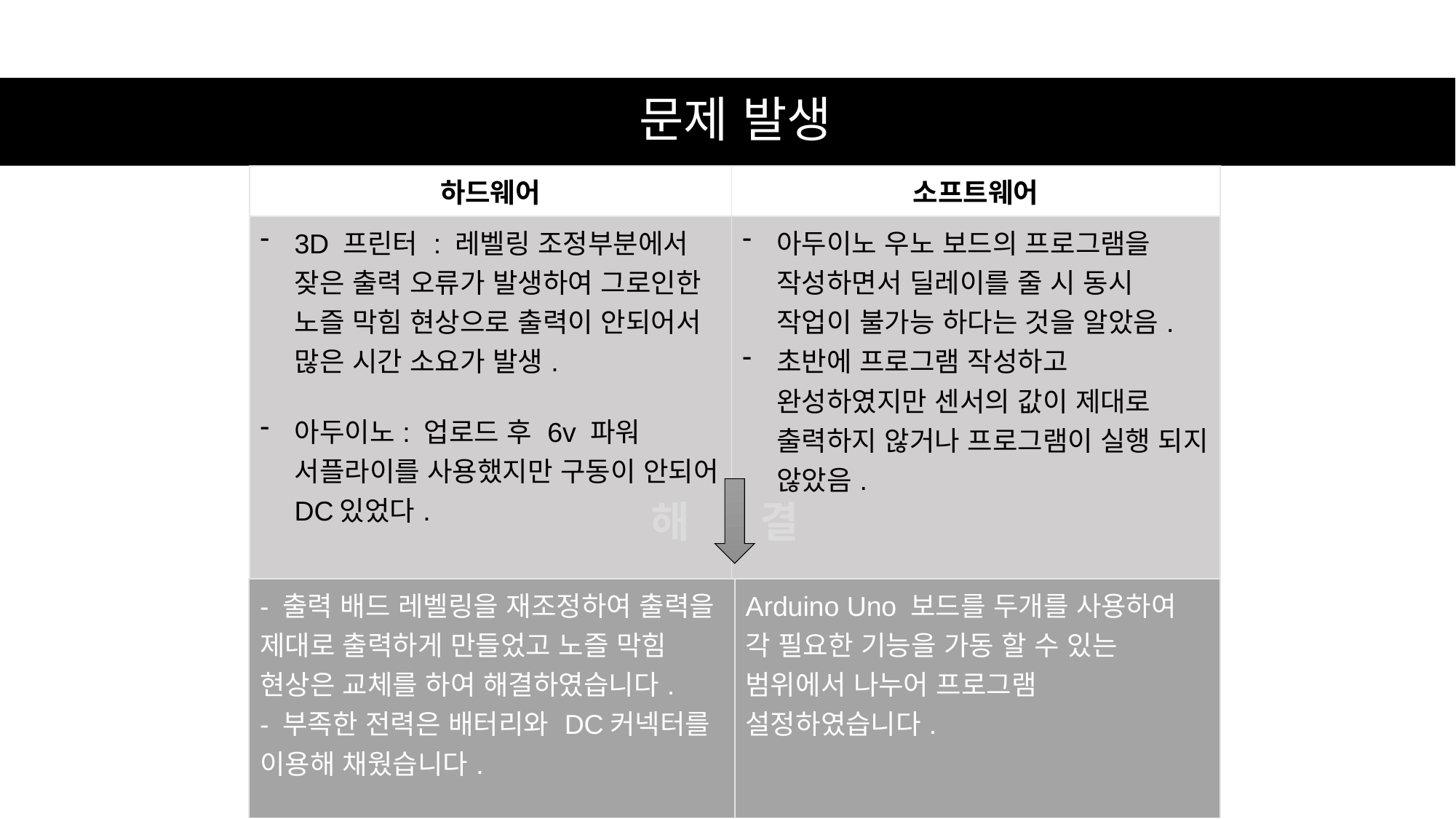

# 문제 발생

| 하드웨어 | 소프트웨어 |
| --- | --- |
| 3D 프린터 : 레벨링 조정부분에서 잦은 출력 오류가 발생하여 그로인한 노즐 막힘 현상으로 출력이 안되어서 많은 시간 소요가 발생. 아두이노: 업로드 후 6v 파워 서플라이를 사용했지만 구동이 안되어 DC있었다. | 아두이노 우노 보드의 프로그램을 작성하면서 딜레이를 줄 시 동시 작업이 불가능 하다는 것을 알았음. 초반에 프로그램 작성하고 완성하였지만 센서의 값이 제대로 출력하지 않거나 프로그램이 실행 되지 않았음. |

해	결
| - 출력 배드 레벨링을 재조정하여 출력을 제대로 출력하게 만들었고 노즐 막힘 현상은 교체를 하여 해결하였습니다. - 부족한 전력은 배터리와 DC커넥터를 이용해 채웠습니다. | Arduino Uno 보드를 두개를 사용하여 각 필요한 기능을 가동 할 수 있는 범위에서 나누어 프로그램 설정하였습니다. |
| --- | --- |